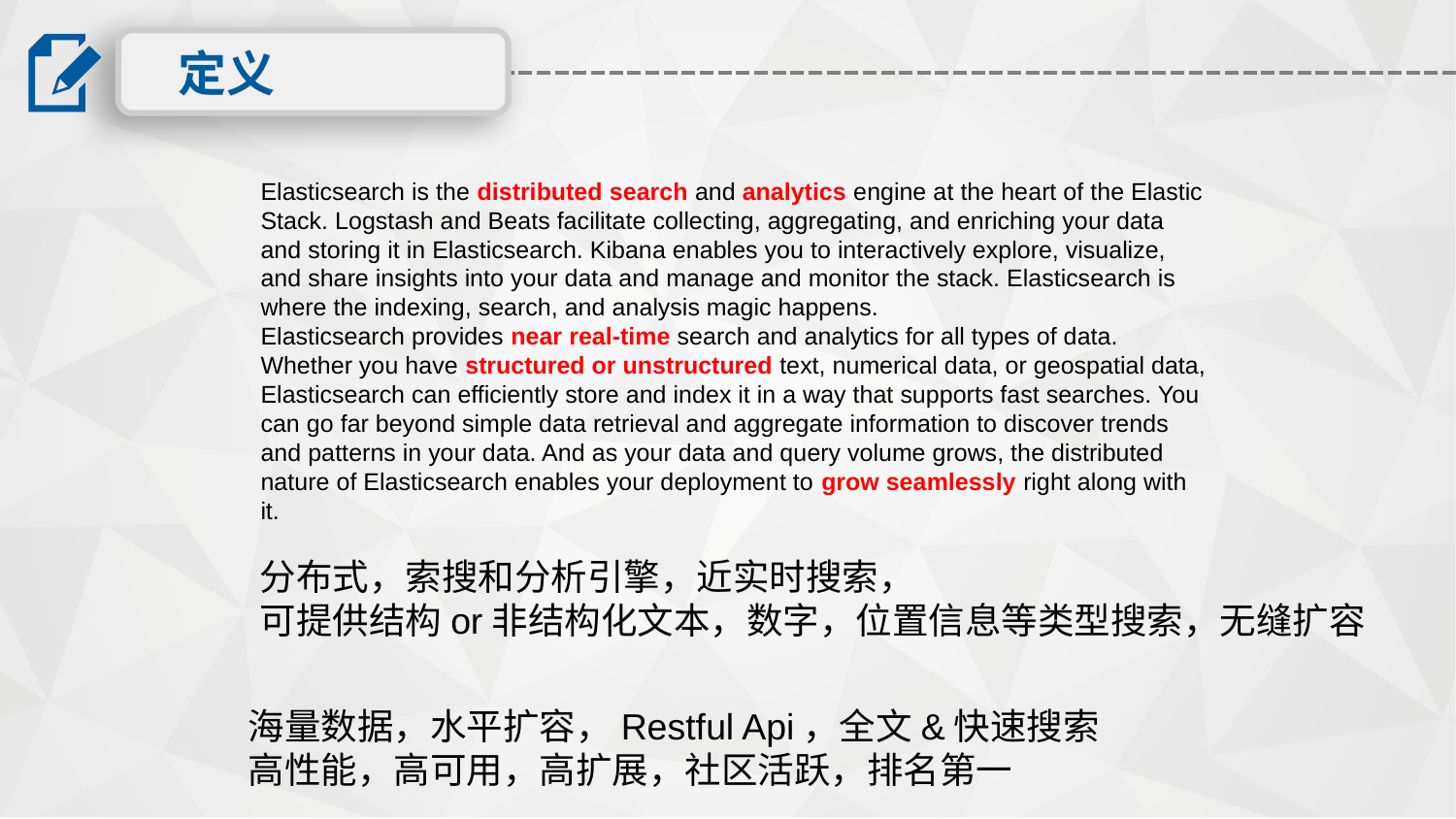

定义
Elasticsearch is the distributed search and analytics engine at the heart of the Elastic Stack. Logstash and Beats facilitate collecting, aggregating, and enriching your data and storing it in Elasticsearch. Kibana enables you to interactively explore, visualize, and share insights into your data and manage and monitor the stack. Elasticsearch is where the indexing, search, and analysis magic happens.
Elasticsearch provides near real-time search and analytics for all types of data. Whether you have structured or unstructured text, numerical data, or geospatial data, Elasticsearch can efficiently store and index it in a way that supports fast searches. You can go far beyond simple data retrieval and aggregate information to discover trends and patterns in your data. And as your data and query volume grows, the distributed nature of Elasticsearch enables your deployment to grow seamlessly right along with it.
分布式，索搜和分析引擎，近实时搜索，
可提供结构or非结构化文本，数字，位置信息等类型搜索，无缝扩容
海量数据，水平扩容，Restful Api，全文&快速搜索
高性能，高可用，高扩展，社区活跃，排名第一